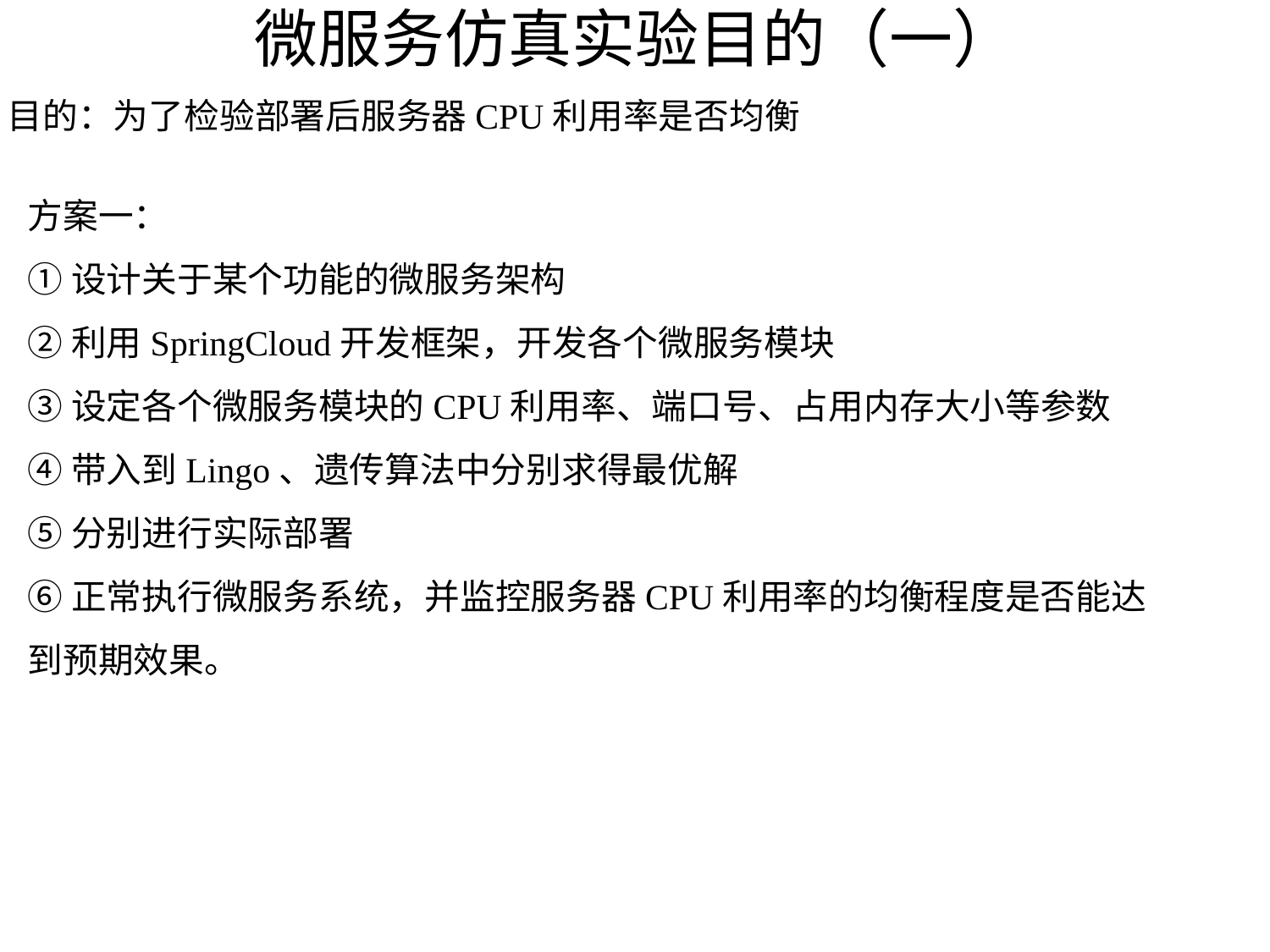

# 微服务仿真实验目的（一）
目的：为了检验部署后服务器CPU利用率是否均衡
方案一：
①设计关于某个功能的微服务架构
②利用SpringCloud开发框架，开发各个微服务模块
③设定各个微服务模块的CPU利用率、端口号、占用内存大小等参数
④带入到Lingo、遗传算法中分别求得最优解
⑤分别进行实际部署
⑥正常执行微服务系统，并监控服务器CPU利用率的均衡程度是否能达到预期效果。